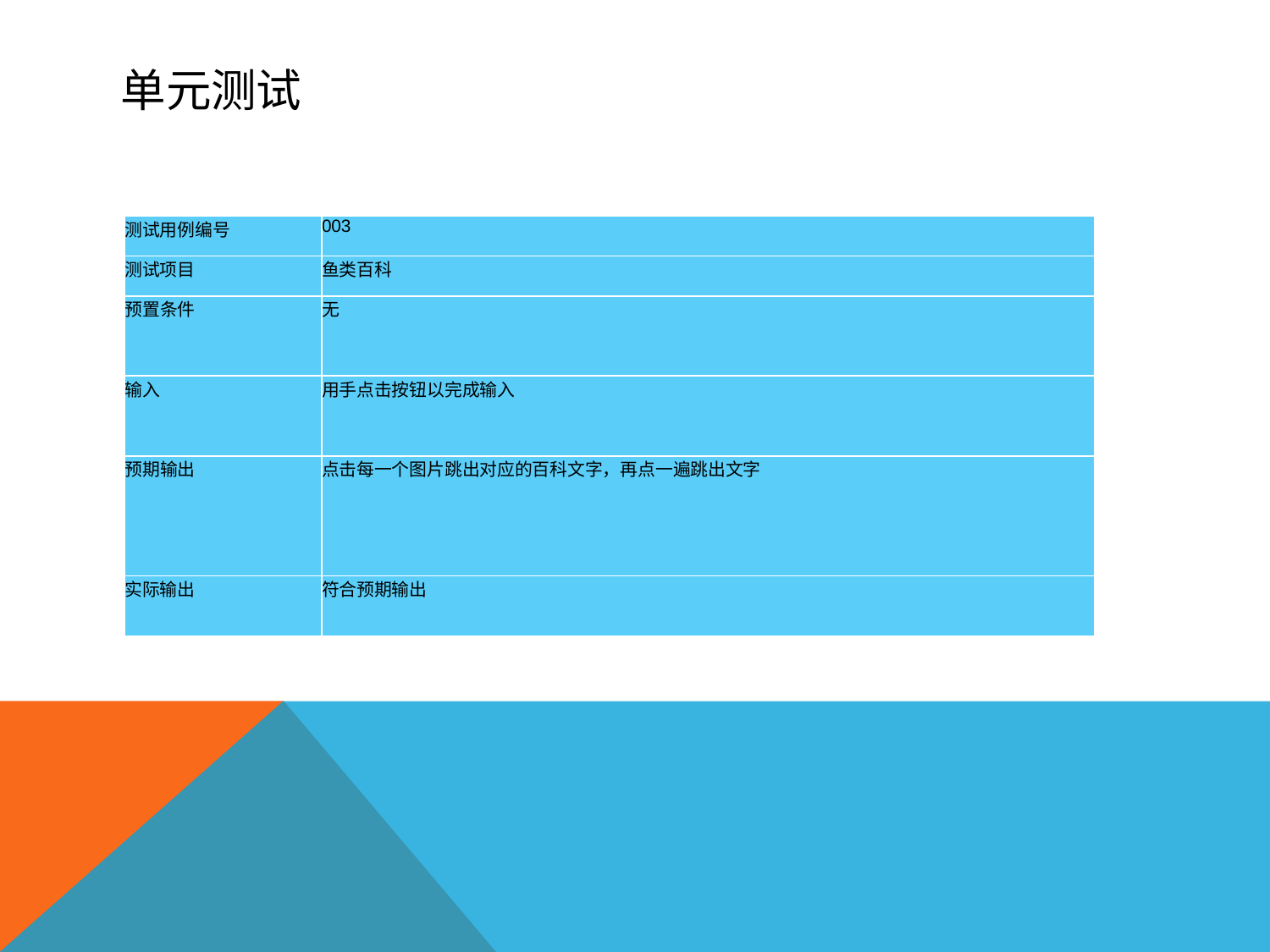

# 单元测试
| 测试用例编号 | 003 |
| --- | --- |
| 测试项目 | 鱼类百科 |
| 预置条件 | 无 |
| 输入 | 用手点击按钮以完成输入 |
| 预期输出 | 点击每一个图片跳出对应的百科文字，再点一遍跳出文字 |
| 实际输出 | 符合预期输出 |